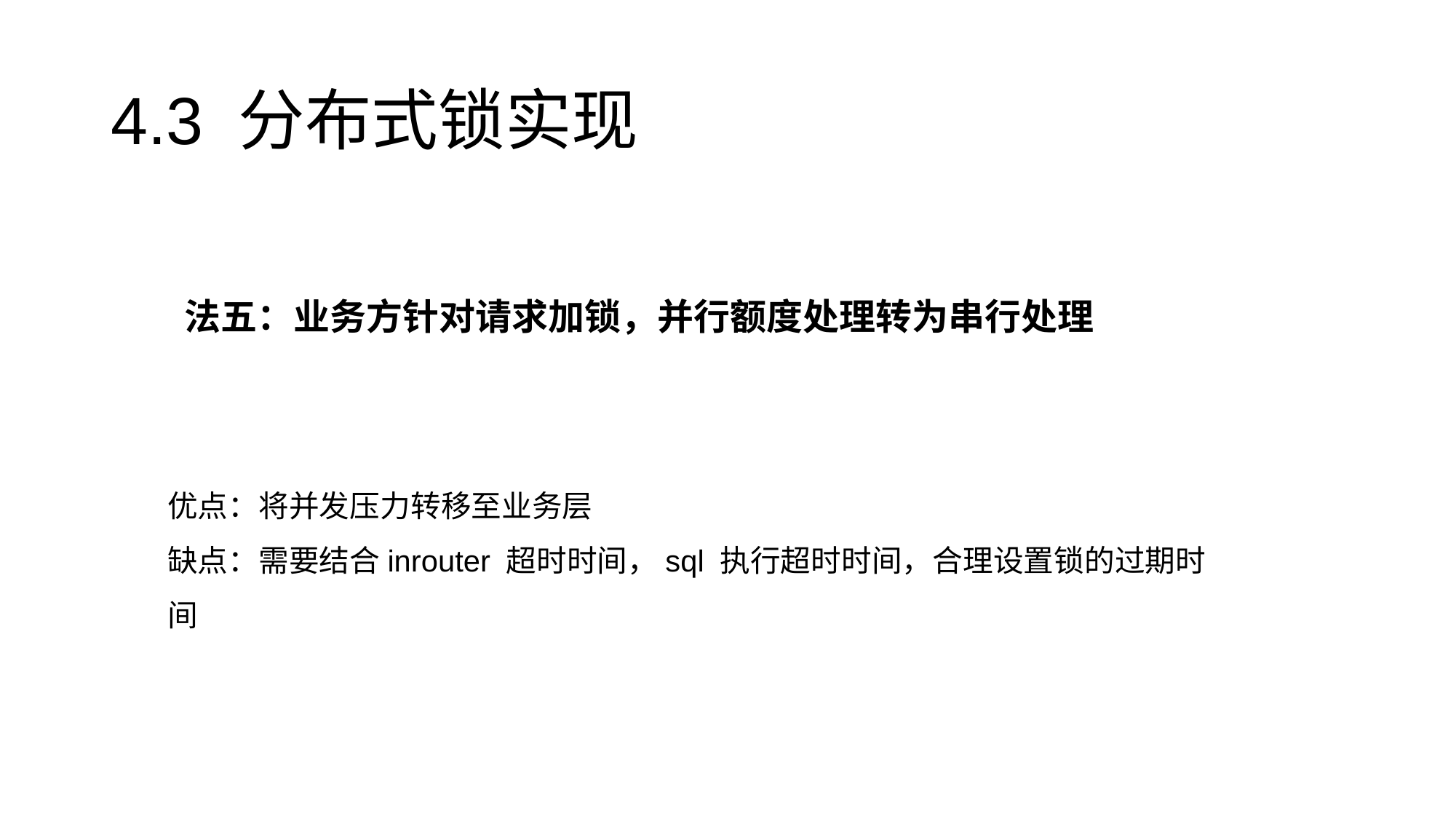

# 4.3 分布式锁实现
法五：业务方针对请求加锁，并行额度处理转为串行处理
优点：将并发压力转移至业务层
缺点：需要结合inrouter 超时时间，sql 执行超时时间，合理设置锁的过期时间